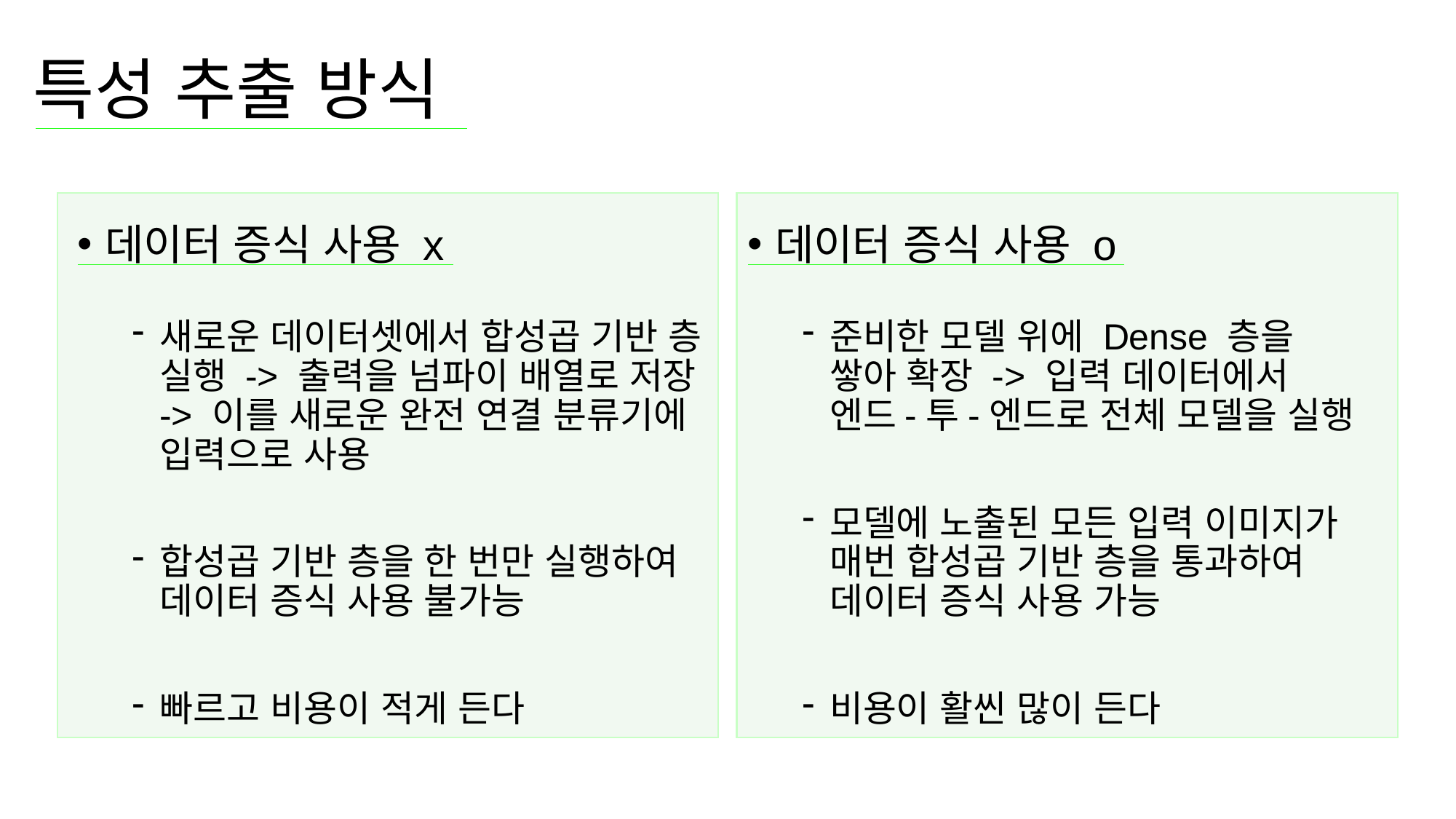

특성 추출 방식

데이터 증식 사용 x

새로운 데이터셋에서 합성곱 기반 층 실행 -> 출력을 넘파이 배열로 저장 -> 이를 새로운 완전 연결 분류기에 입력으로 사용

합성곱 기반 층을 한 번만 실행하여 데이터 증식 사용 불가능

빠르고 비용이 적게 든다
데이터 증식 사용 o

준비한 모델 위에 Dense 층을 쌓아 확장 -> 입력 데이터에서 엔드-투-엔드로 전체 모델을 실행

모델에 노출된 모든 입력 이미지가 매번 합성곱 기반 층을 통과하여 데이터 증식 사용 가능

비용이 활씬 많이 든다